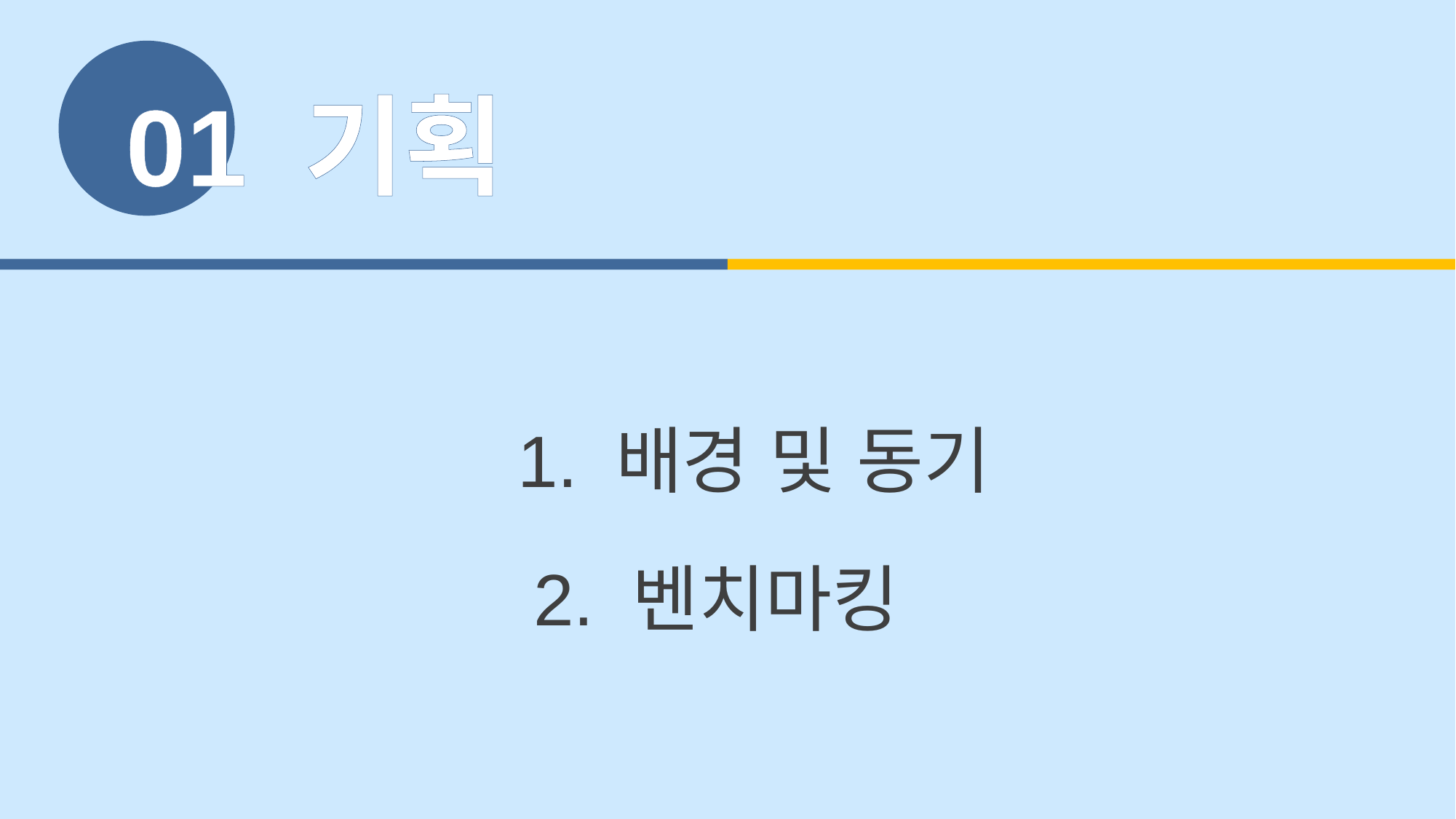

01 기획
1. 배경 및 동기
2. 벤치마킹